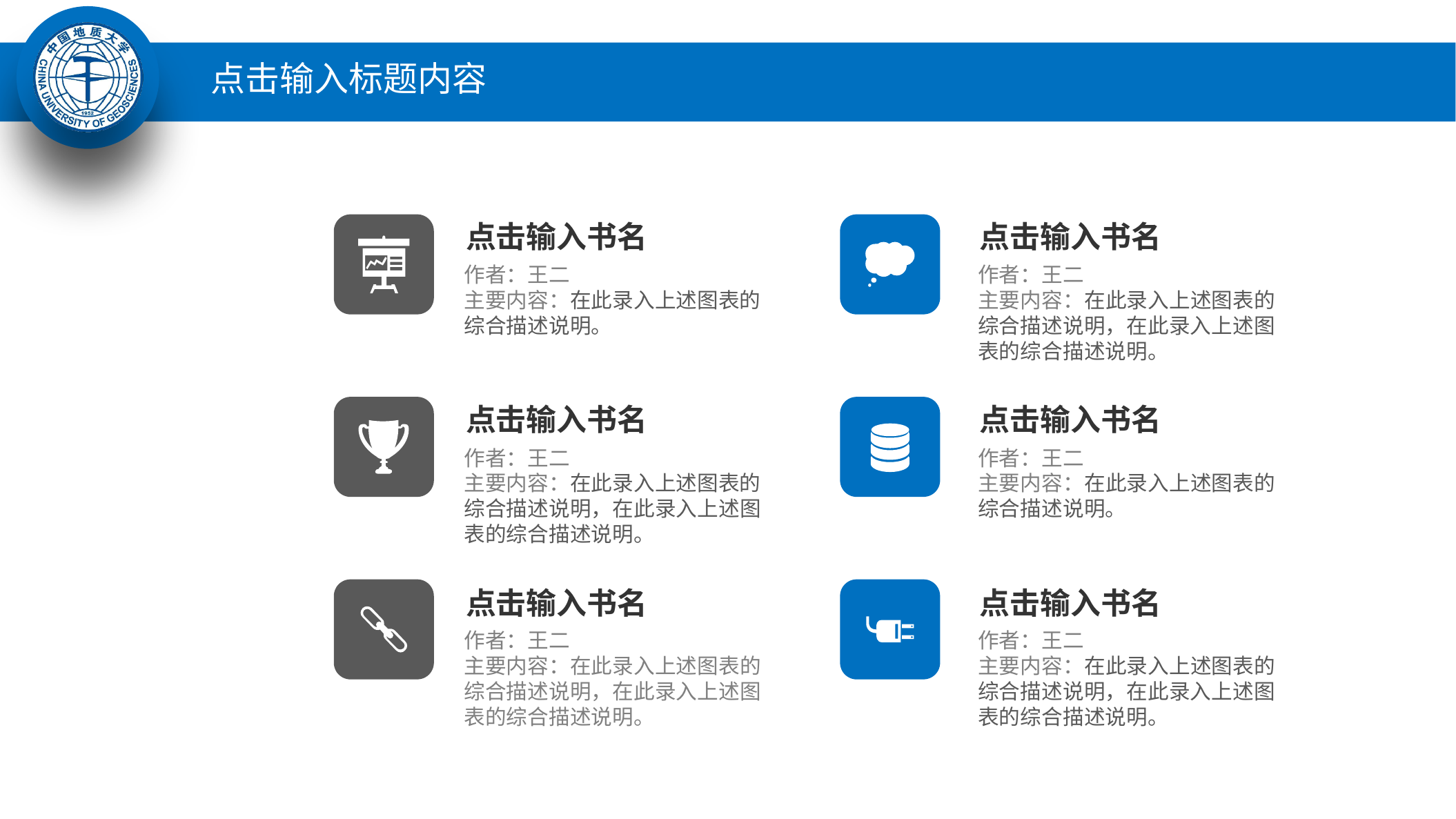

点击输入标题内容
点击输入书名
点击输入书名

作者：王二
主要内容：在此录入上述图表的综合描述说明，在此录入上述图表的综合描述说明。
作者：王二
主要内容：在此录入上述图表的综合描述说明。
点击输入书名
点击输入书名

作者：王二
主要内容：在此录入上述图表的综合描述说明，在此录入上述图表的综合描述说明。
作者：王二
主要内容：在此录入上述图表的综合描述说明。
点击输入书名
点击输入书名

作者：王二
主要内容：在此录入上述图表的综合描述说明，在此录入上述图表的综合描述说明。
作者：王二
主要内容：在此录入上述图表的综合描述说明，在此录入上述图表的综合描述说明。